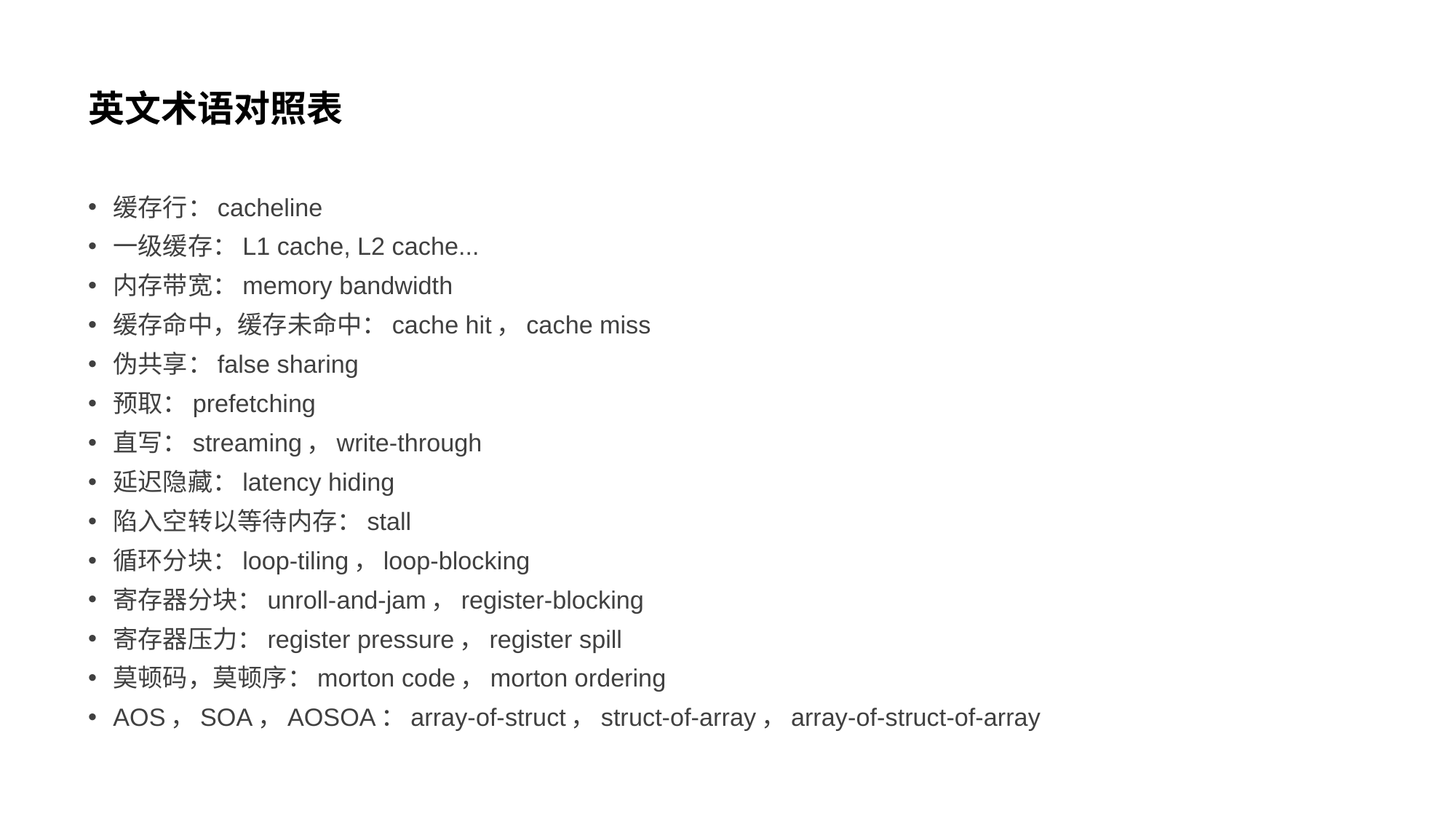

# 英文术语对照表
缓存行：cacheline
一级缓存：L1 cache, L2 cache...
内存带宽：memory bandwidth
缓存命中，缓存未命中：cache hit，cache miss
伪共享：false sharing
预取：prefetching
直写：streaming，write-through
延迟隐藏：latency hiding
陷入空转以等待内存：stall
循环分块：loop-tiling，loop-blocking
寄存器分块：unroll-and-jam，register-blocking
寄存器压力：register pressure，register spill
莫顿码，莫顿序：morton code，morton ordering
AOS，SOA，AOSOA：array-of-struct，struct-of-array，array-of-struct-of-array